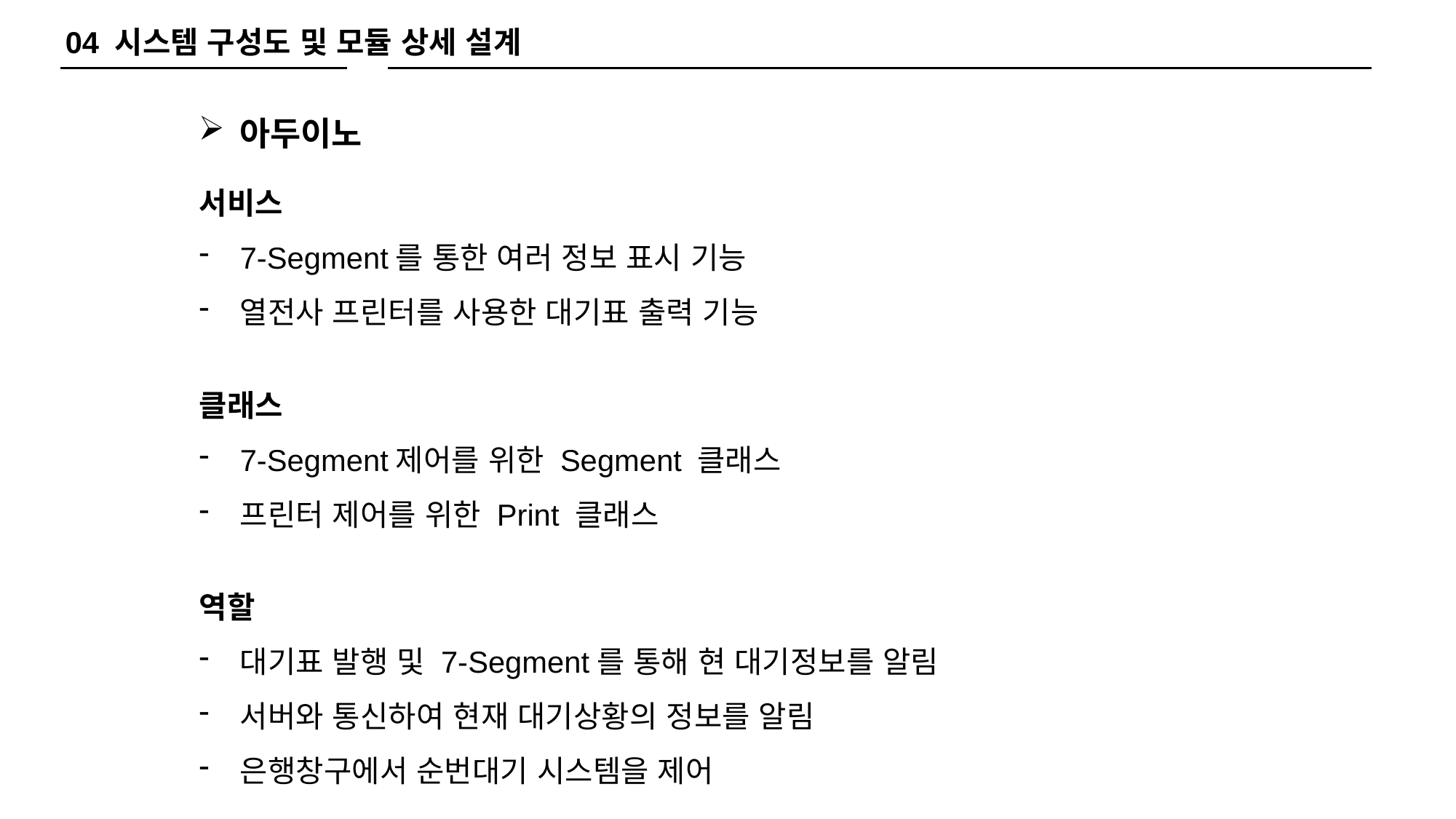

04 시스템 구성도 및 모듈 상세 설계
아두이노
서비스
7-Segment를 통한 여러 정보 표시 기능
열전사 프린터를 사용한 대기표 출력 기능

클래스
7-Segment제어를 위한 Segment 클래스
프린터 제어를 위한 Print 클래스

역할
대기표 발행 및 7-Segment를 통해 현 대기정보를 알림
서버와 통신하여 현재 대기상황의 정보를 알림
은행창구에서 순번대기 시스템을 제어